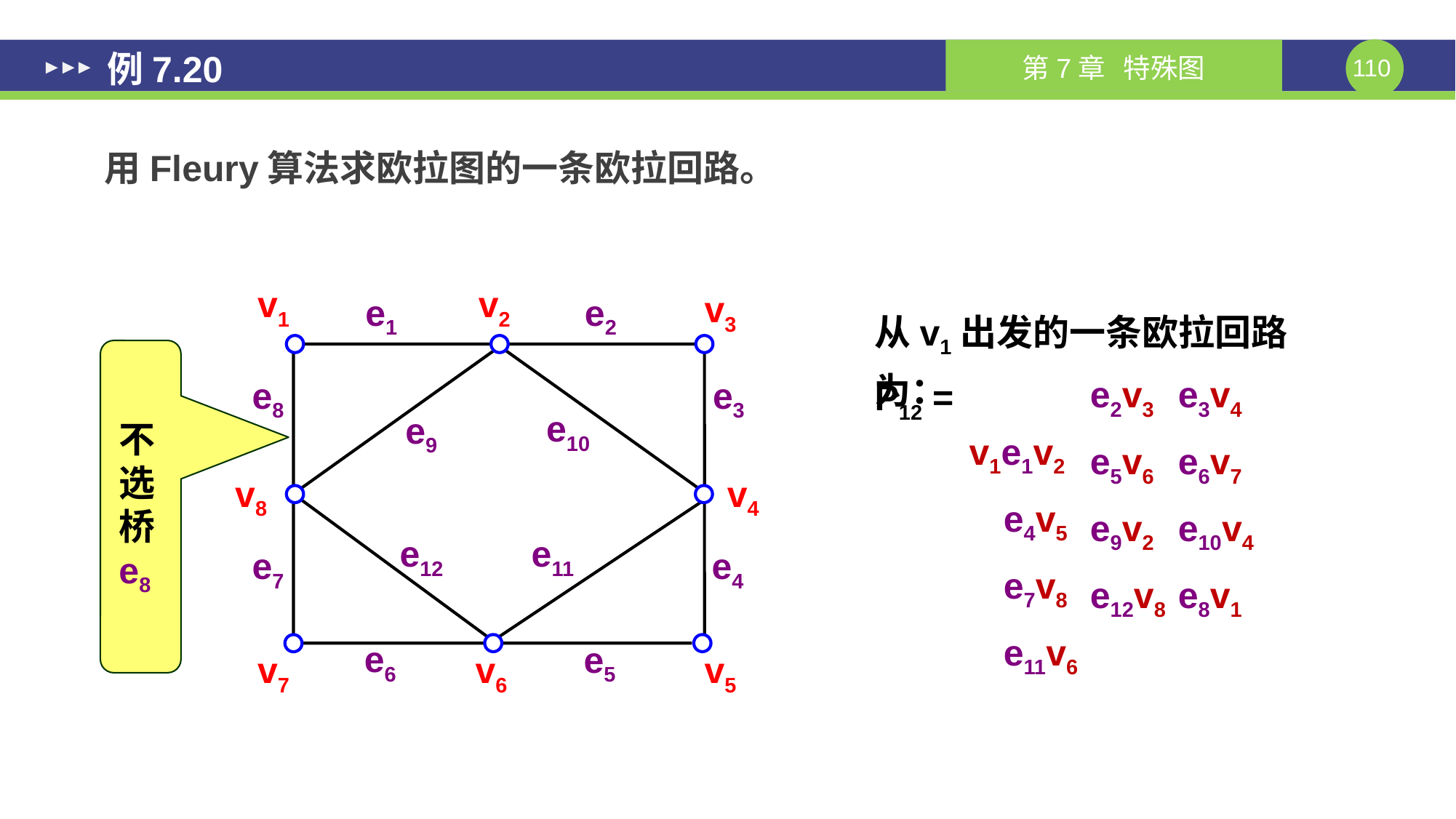

# 例7.20
用Fleury算法求欧拉图的一条欧拉回路。
v1
v2
v3
e1
e2
从v1出发的一条欧拉回路为：
v1e1v2
e4v5
e7v8
e11v6

不选桥e8

e2v3
e5v6
e9v2
e12v8
e3v4
e6v7
e10v4
e8v1
P12 =
e8
e3
e10
e9
v8
v4

e12
e11
e7
e4

e6
e5

v7
v6
v5